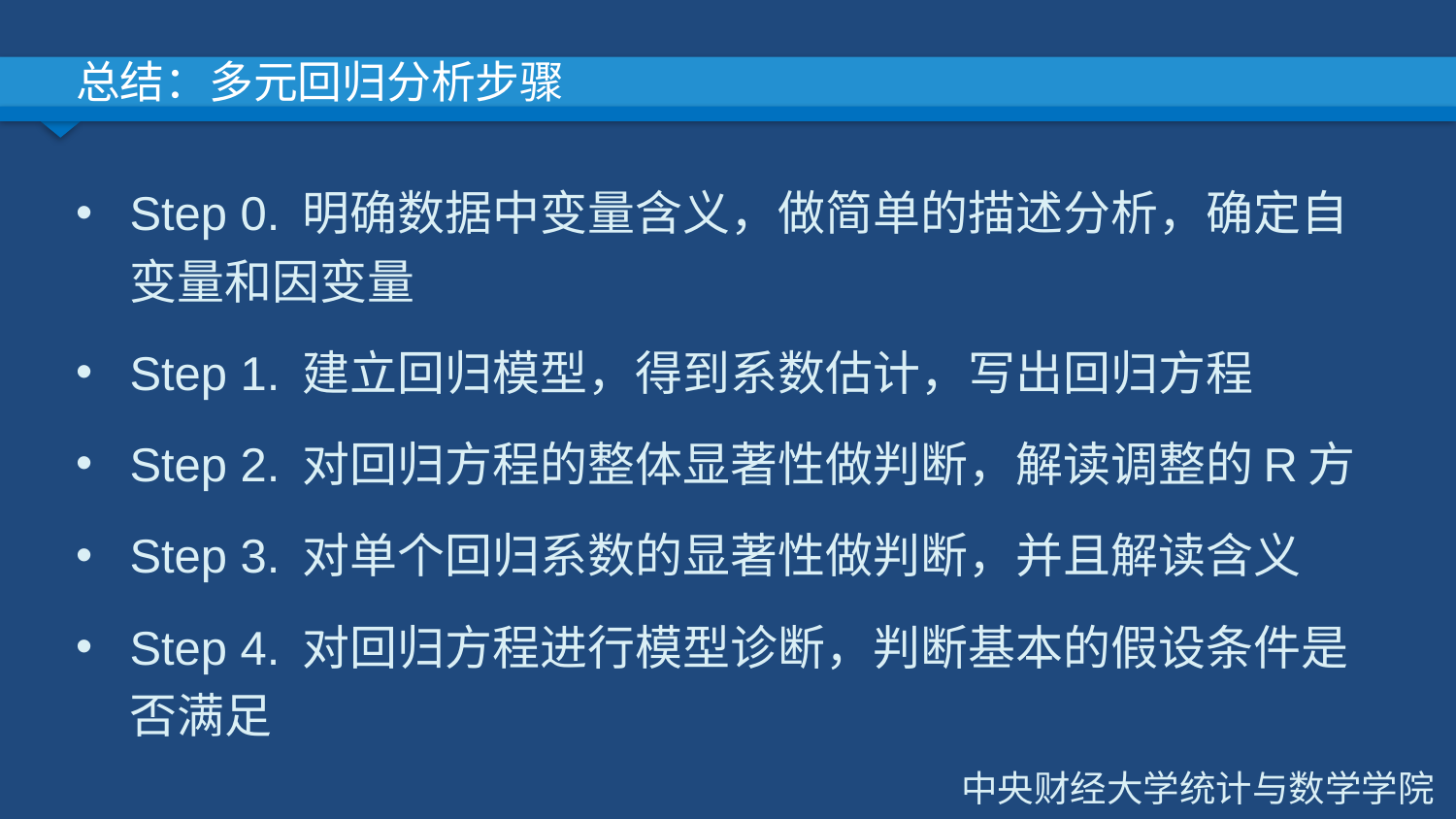

# 总结：多元回归分析步骤
Step 0. 明确数据中变量含义，做简单的描述分析，确定自变量和因变量
Step 1. 建立回归模型，得到系数估计，写出回归方程
Step 2. 对回归方程的整体显著性做判断，解读调整的R方
Step 3. 对单个回归系数的显著性做判断，并且解读含义
Step 4. 对回归方程进行模型诊断，判断基本的假设条件是否满足